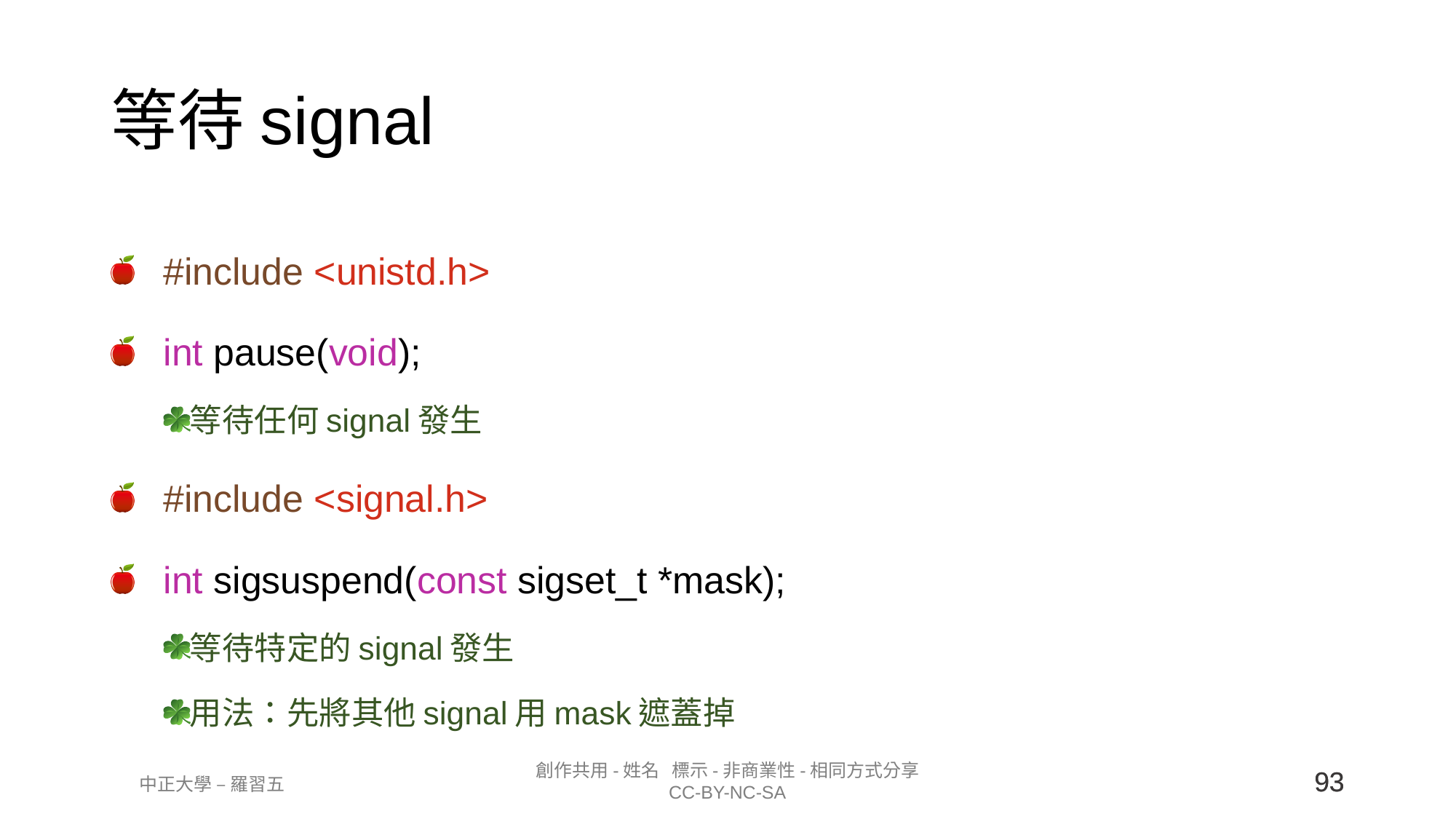

# 等待signal
#include <unistd.h>
int pause(void);
等待任何signal發生
#include <signal.h>
int sigsuspend(const sigset_t *mask);
等待特定的signal發生
用法：先將其他signal用mask遮蓋掉